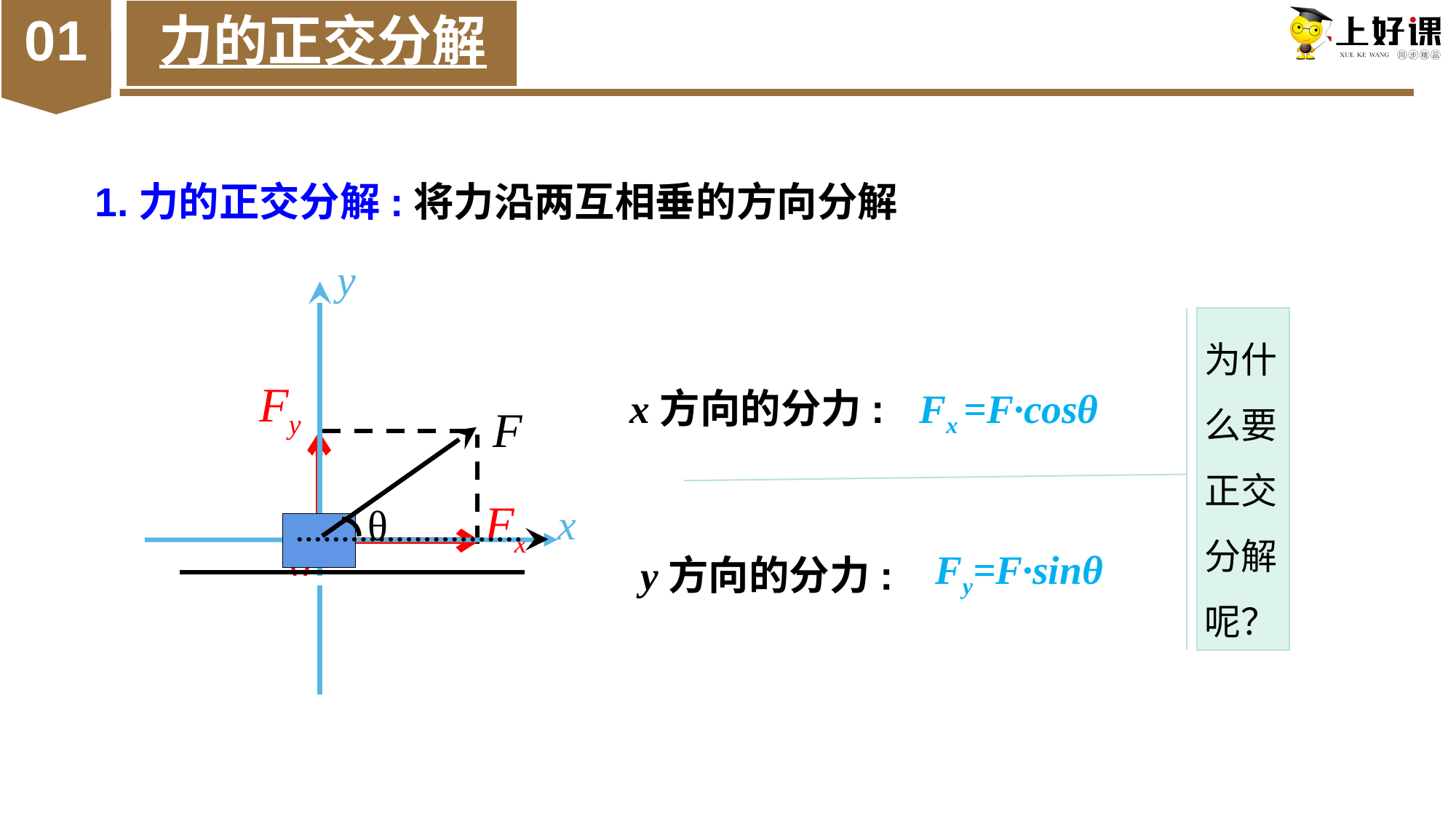

01
力的正交分解

1.力的正交分解:将力沿两互相垂的方向分解
y
0
x
为什么要正交分解呢？
Fy
x方向的分力:
Fx =F·cosθ
F
θ

Fx
Fy=F·sinθ
y方向的分力: